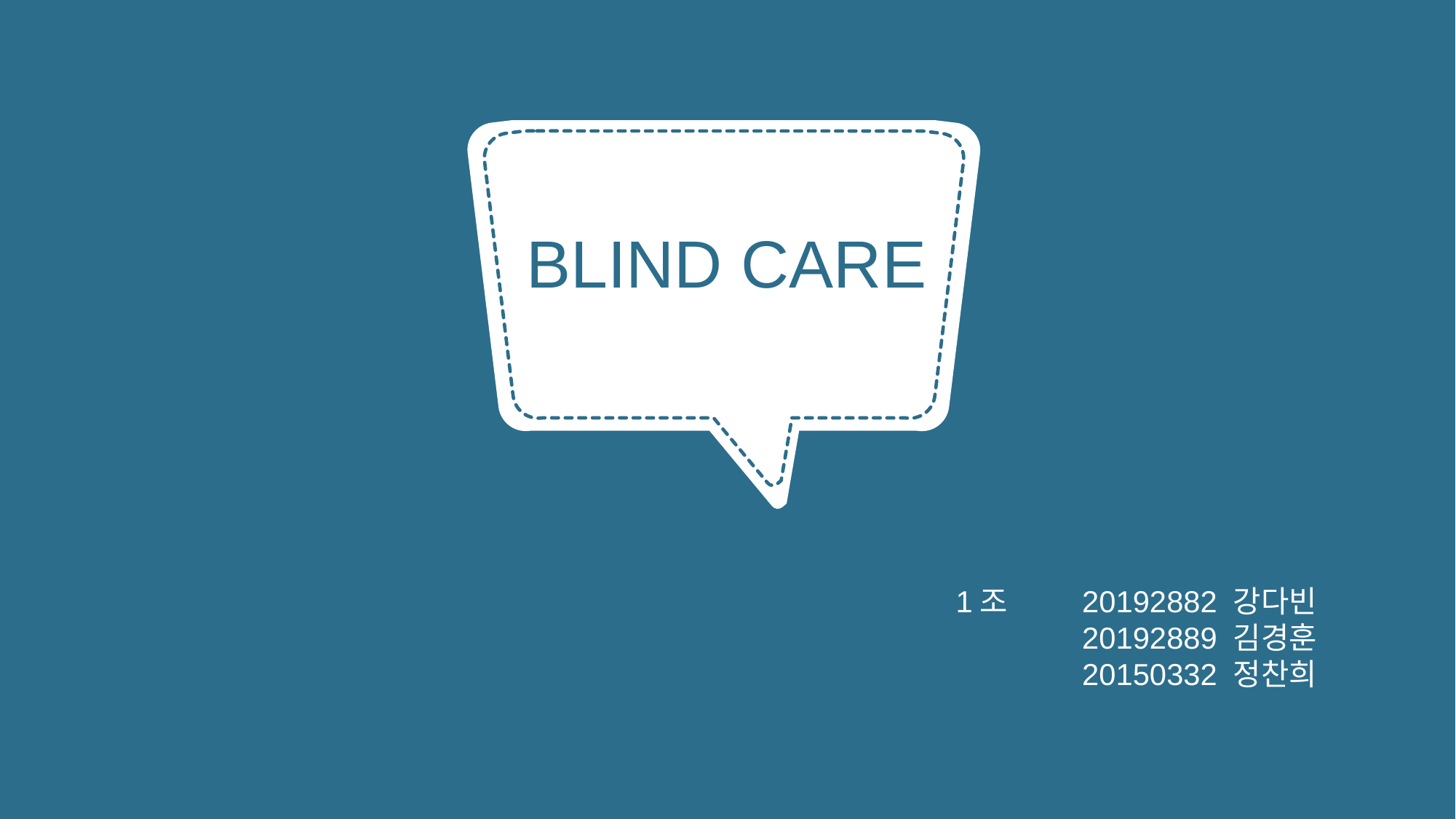

BLIND CARE
           1조	20192882 강다빈
              	20192889 김경훈
              	20150332 정찬희